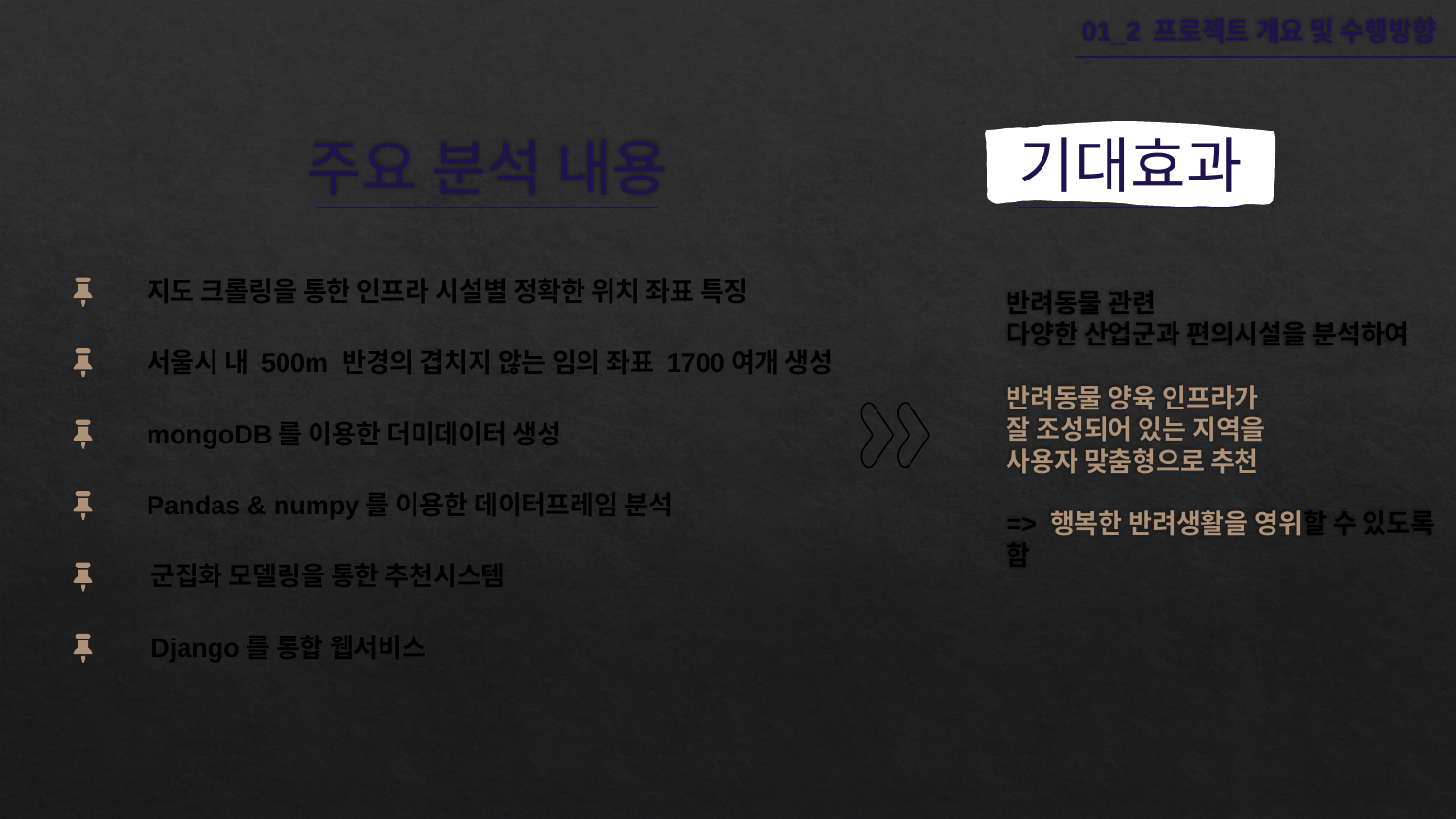

01_2 프로젝트 개요 및 수행방향
# 주요 분석 내용
기대효과
반려동물 관련
다양한 산업군과 편의시설을 분석하여

반려동물 양육 인프라가
잘 조성되어 있는 지역을
사용자 맞춤형으로 추천

=> 행복한 반려생활을 영위할 수 있도록 함
지도 크롤링을 통한 인프라 시설별 정확한 위치 좌표 특징

서울시 내 500m 반경의 겹치지 않는 임의 좌표 1700여개 생성

mongoDB를 이용한 더미데이터 생성

Pandas & numpy를 이용한 데이터프레임 분석

군집화 모델링을 통한 추천시스템

Django를 통합 웹서비스